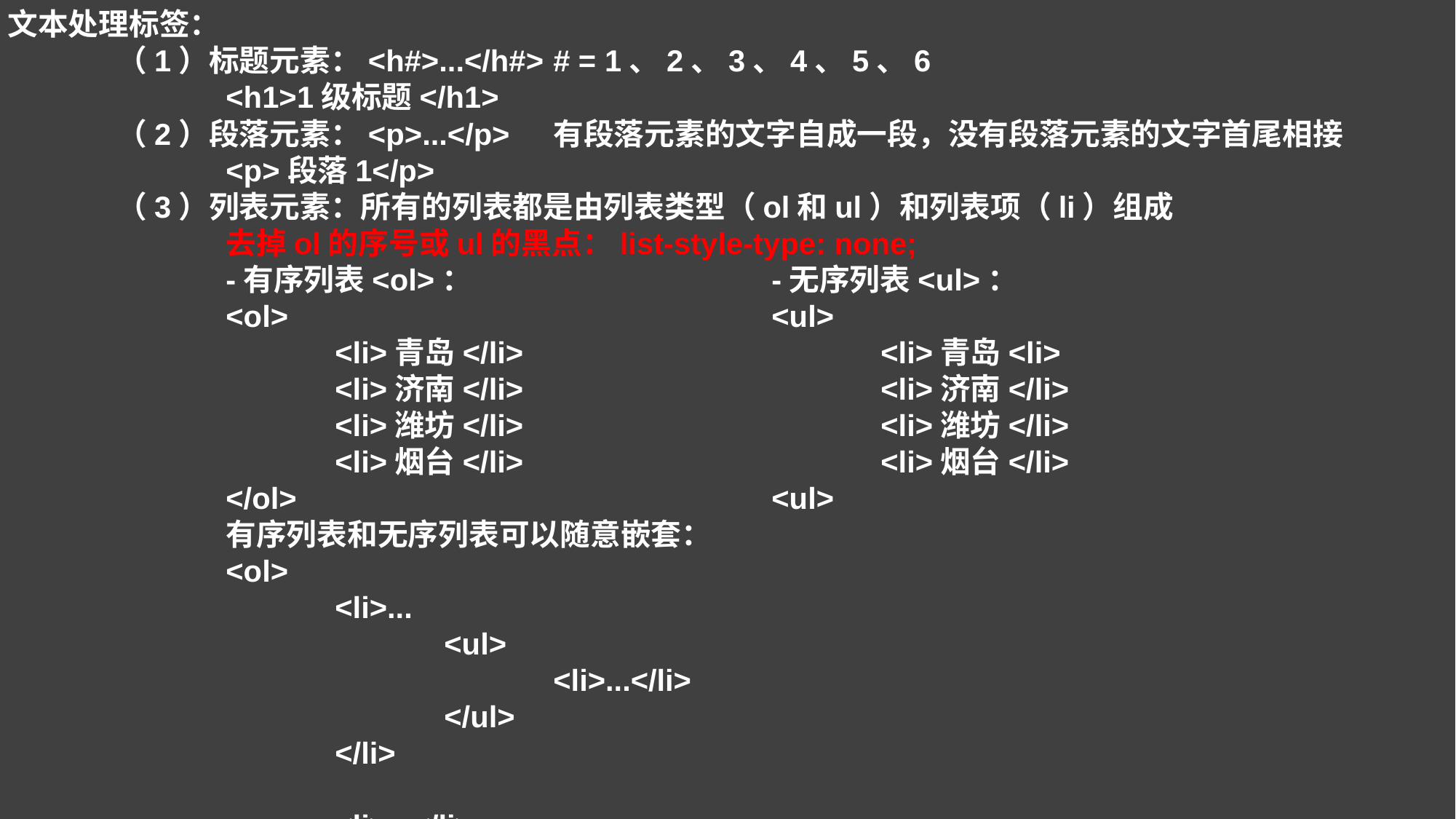

文本处理标签：
	（1）标题元素：<h#>...</h#> 	# = 1、2、3、4、5、6
		<h1>1级标题</h1>
	（2）段落元素：<p>...</p>	有段落元素的文字自成一段，没有段落元素的文字首尾相接
		<p>段落1</p>
	（3）列表元素：所有的列表都是由列表类型（ol和ul）和列表项（li）组成
		去掉ol的序号或ul的黑点：list-style-type: none;
		-有序列表<ol>：			-无序列表<ul>：
		<ol>					<ul>
			<li>青岛</li>				<li>青岛<li>
			<li>济南</li>				<li>济南</li>
			<li>潍坊</li>				<li>潍坊</li>
			<li>烟台</li>				<li>烟台</li>
		</ol>					<ul>
		有序列表和无序列表可以随意嵌套：
		<ol>
			<li>...
				<ul>
					<li>...</li>
				</ul>
			</li>

			<li>...</li>
		</ol>